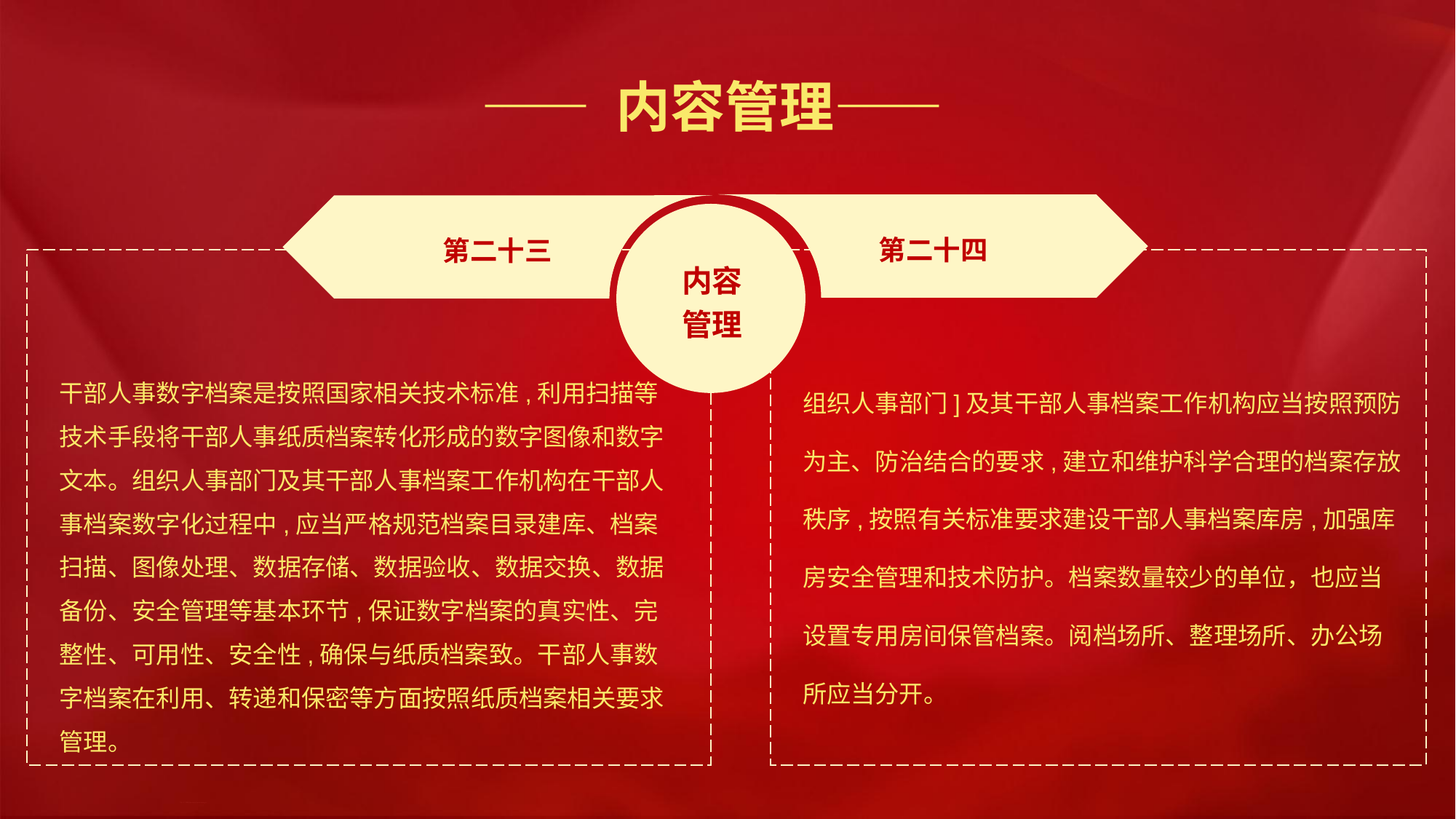

—— 内容管理——

第二十四

第二十三

内容
管理

组织人事部门]及其干部人事档案工作机构应当按照预防为主、防治结合的要求,建立和维护科学合理的档案存放秩序,按照有关标准要求建设干部人事档案库房,加强库房安全管理和技术防护。档案数量较少的单位，也应当设置专用房间保管档案。阅档场所、整理场所、办公场所应当分开。
干部人事数字档案是按照国家相关技术标准,利用扫描等技术手段将干部人事纸质档案转化形成的数字图像和数字文本。组织人事部门及其干部人事档案工作机构在干部人事档案数字化过程中,应当严格规范档案目录建库、档案扫描、图像处理、数据存储、数据验收、数据交换、数据备份、安全管理等基本环节,保证数字档案的真实性、完整性、可用性、安全性,确保与纸质档案致。干部人事数字档案在利用、转递和保密等方面按照纸质档案相关要求管理。
行业PPT模板http://www.1ppt.com/hangye/